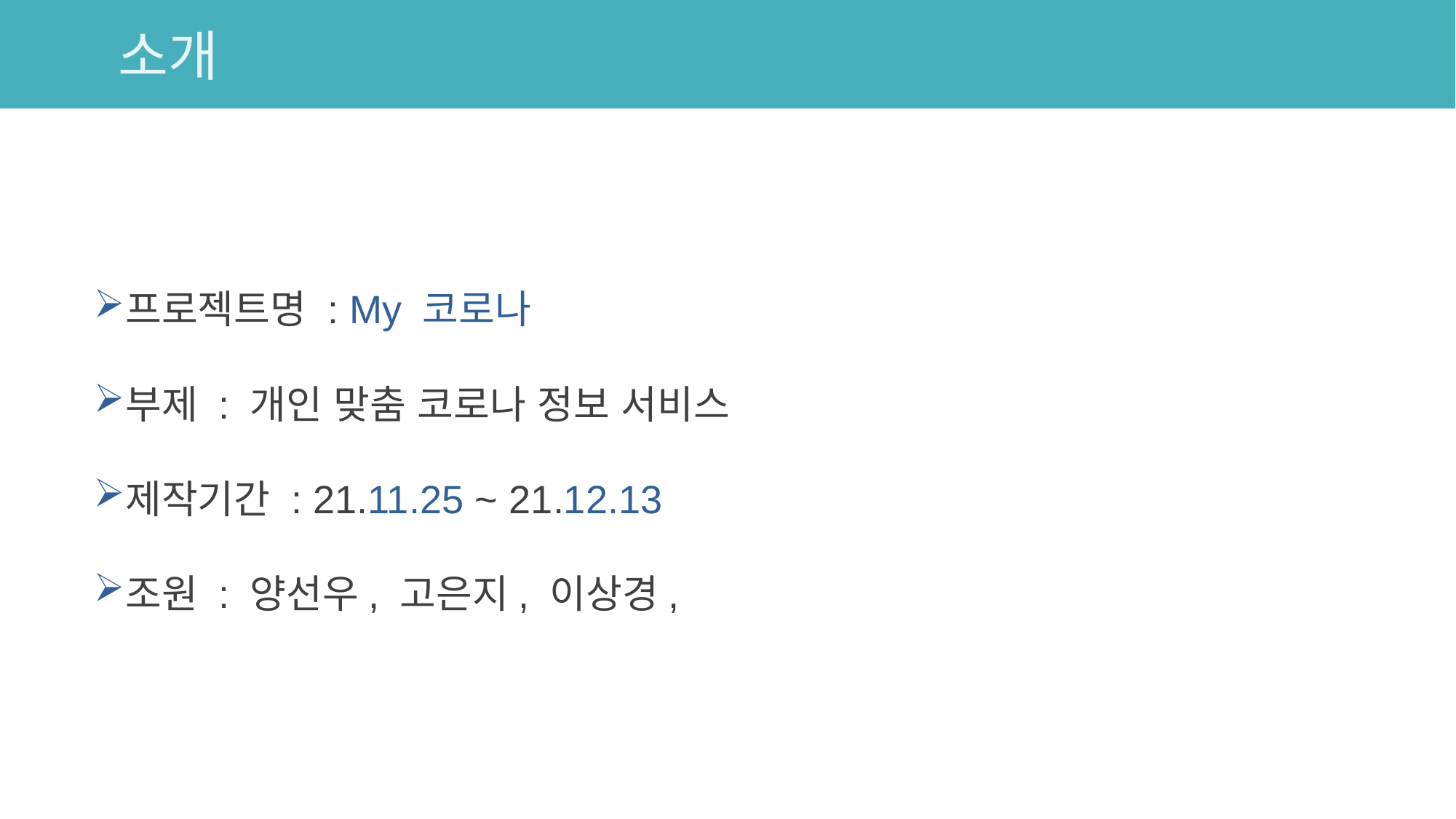

소개
#
프로젝트명 : My 코로나
부제 : 개인 맞춤 코로나 정보 서비스
제작기간 : 21.11.25 ~ 21.12.13
조원 : 양선우, 고은지, 이상경,